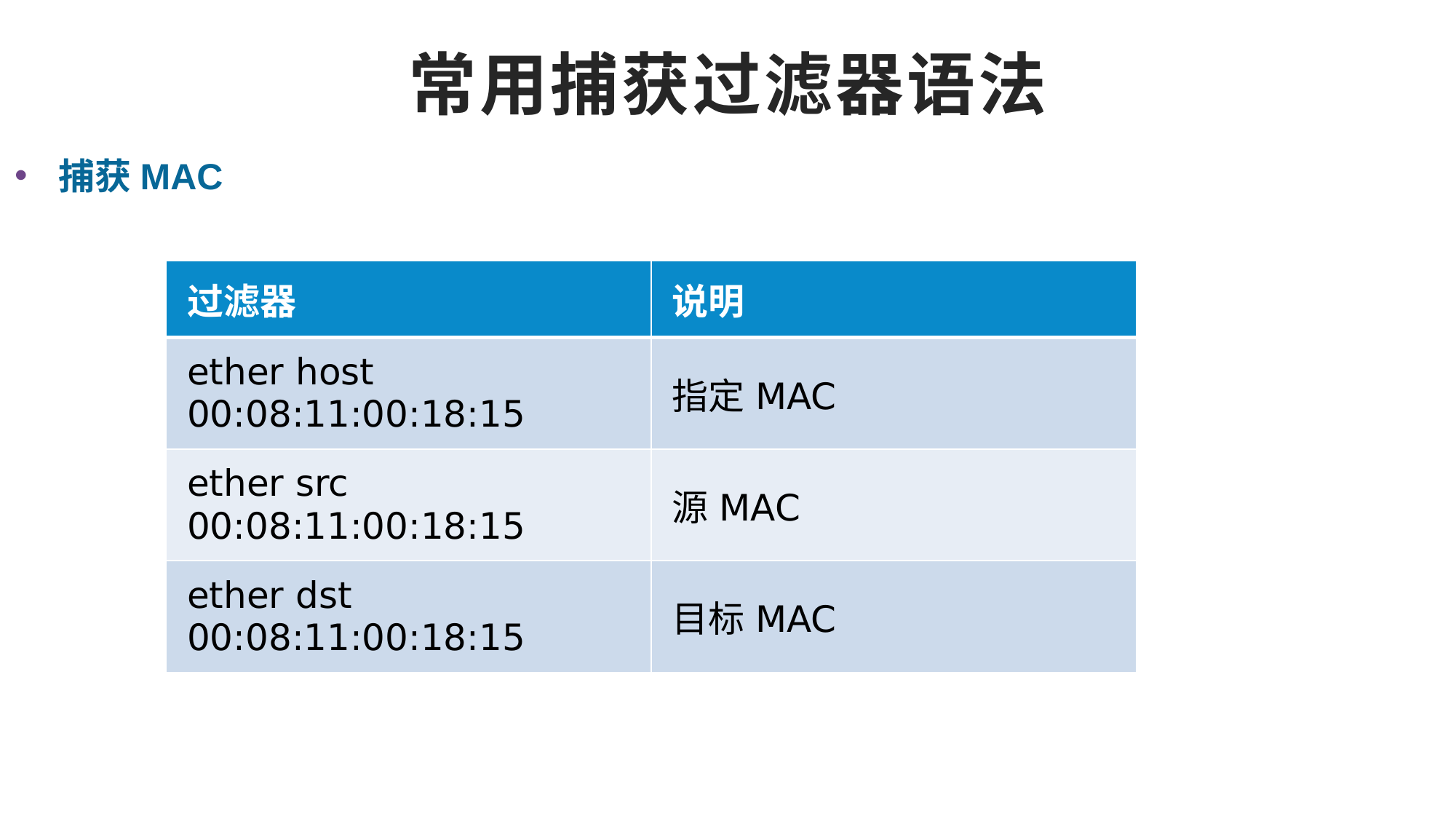

# 常用捕获过滤器语法
 捕获MAC
| 过滤器 | 说明 |
| --- | --- |
| ether host 00:08:11:00:18:15 | 指定MAC |
| ether src 00:08:11:00:18:15 | 源MAC |
| ether dst 00:08:11:00:18:15 | 目标MAC |